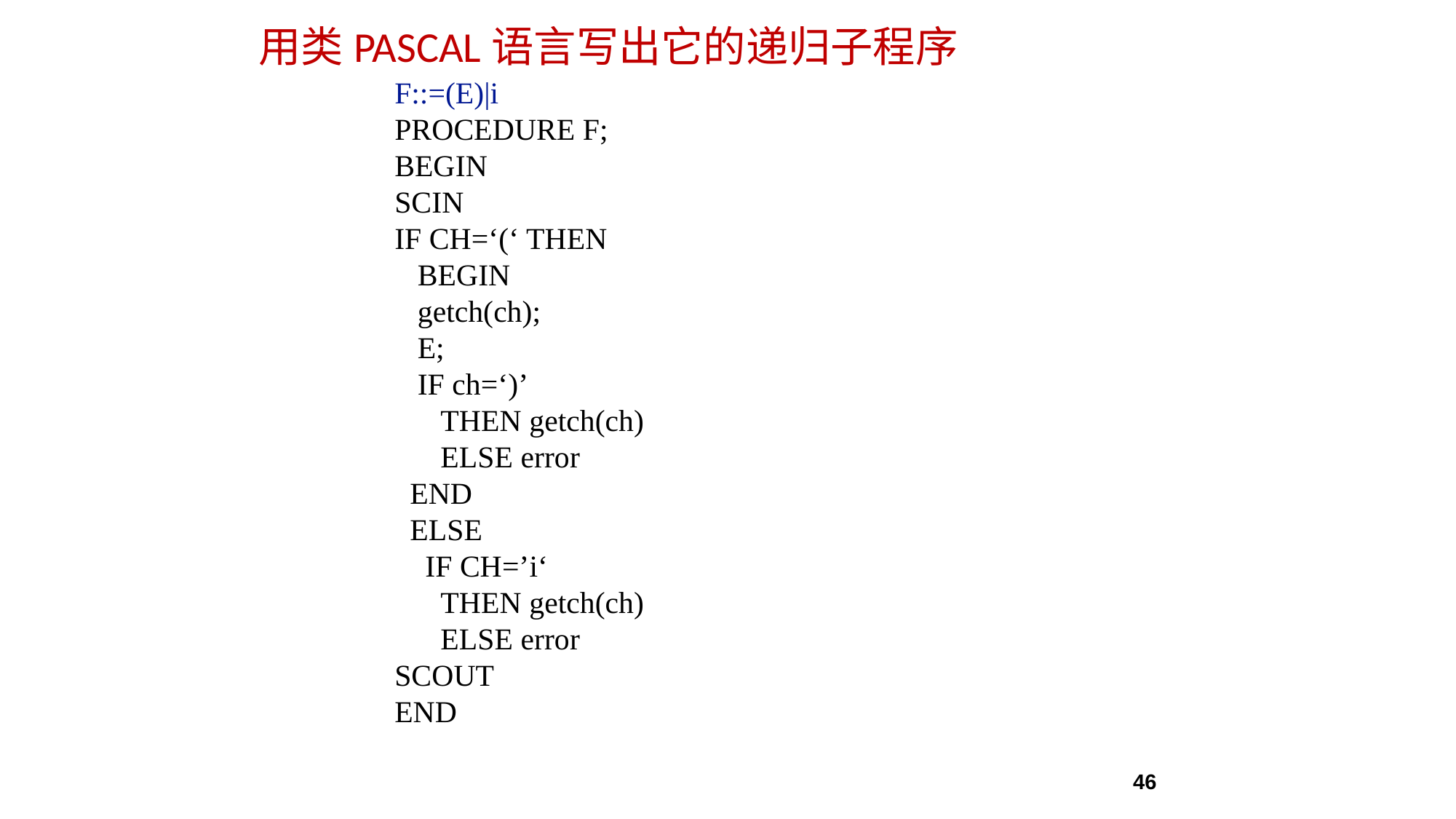

# 用类PASCAL语言写出它的递归子程序
F::=(E)|i
PROCEDURE F;
BEGIN
SCIN
IF CH=‘(‘ THEN
   BEGIN
   getch(ch);
   E;
   IF ch=‘)’
      THEN getch(ch)
      ELSE error
  END
  ELSE
    IF CH=’i‘
      THEN getch(ch)
      ELSE error
SCOUT
END
46